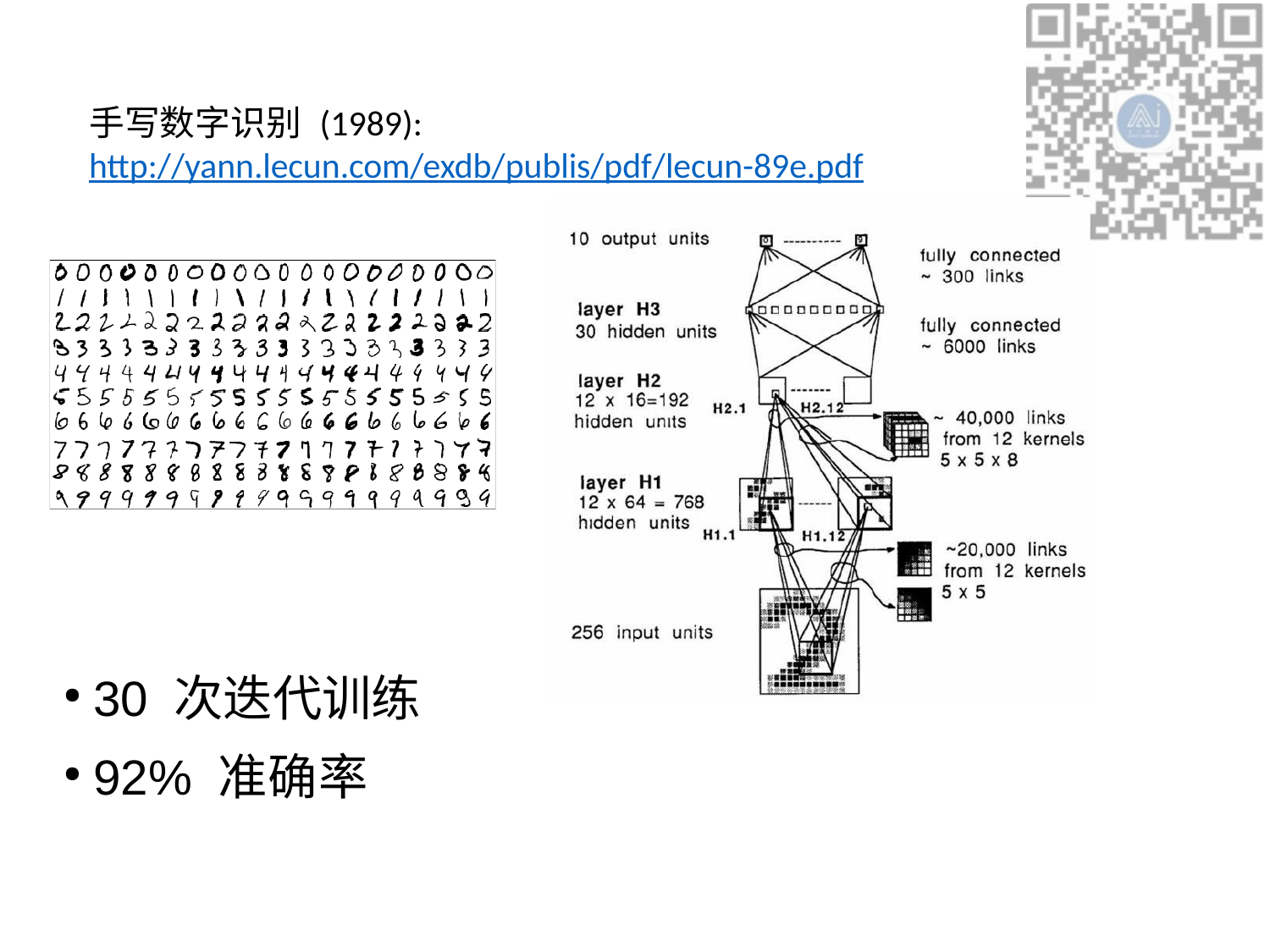

# 手写数字识别 (1989): http://yann.lecun.com/exdb/publis/pdf/lecun-89e.pdf

30 次迭代训练
92% 准确率